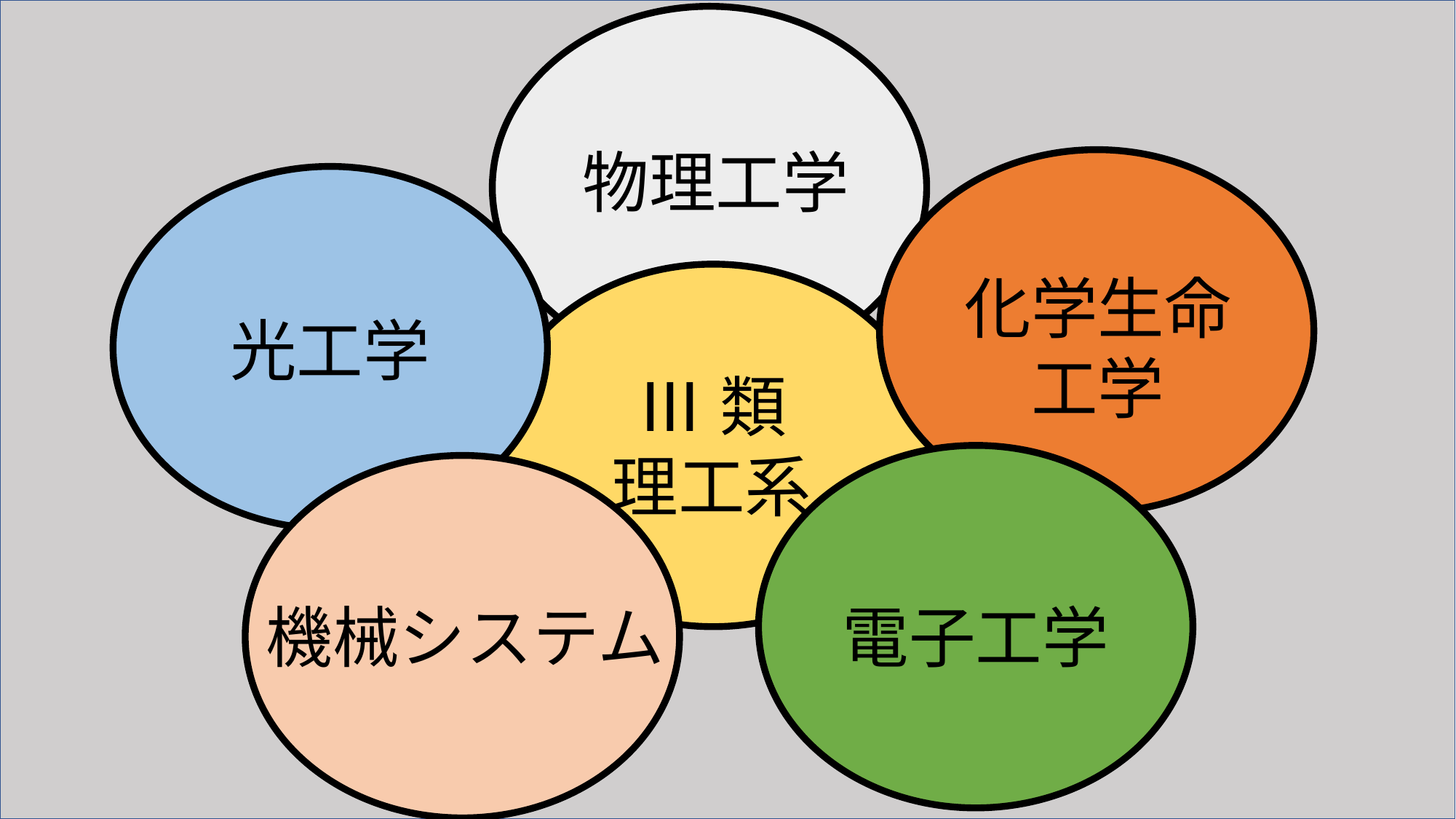

物理工学

化学生命工学

光工学
Ⅲ類
理工系

機械システム
電子工学